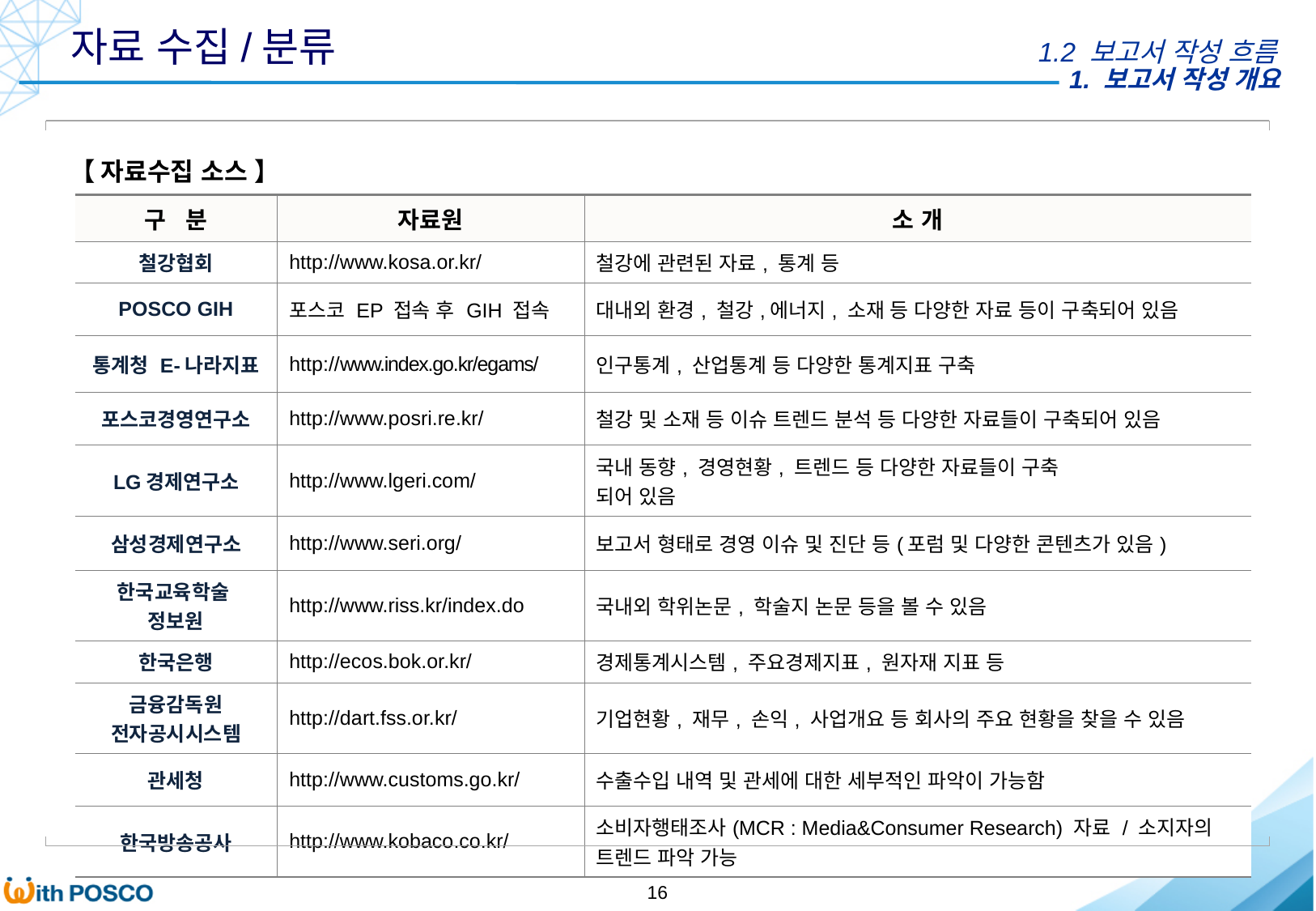

자료 수집/분류
1.2 보고서 작성 흐름
【 자료수집 소스 】
| 구 분 | 자료원 | 소 개 |
| --- | --- | --- |
| 철강협회 | http://www.kosa.or.kr/ | 철강에 관련된 자료, 통계 등 |
| POSCO GIH | 포스코 EP 접속 후 GIH 접속 | 대내외 환경, 철강,에너지, 소재 등 다양한 자료 등이 구축되어 있음 |
| 통계청 E-나라지표 | http://www.index.go.kr/egams/ | 인구통계, 산업통계 등 다양한 통계지표 구축 |
| 포스코경영연구소 | http://www.posri.re.kr/ | 철강 및 소재 등 이슈 트렌드 분석 등 다양한 자료들이 구축되어 있음 |
| LG경제연구소 | http://www.lgeri.com/ | 국내 동향, 경영현황, 트렌드 등 다양한 자료들이 구축 되어 있음 |
| 삼성경제연구소 | http://www.seri.org/ | 보고서 형태로 경영 이슈 및 진단 등(포럼 및 다양한 콘텐츠가 있음) |
| 한국교육학술 정보원 | http://www.riss.kr/index.do | 국내외 학위논문, 학술지 논문 등을 볼 수 있음 |
| 한국은행 | http://ecos.bok.or.kr/ | 경제통계시스템, 주요경제지표, 원자재 지표 등 |
| 금융감독원 전자공시시스템 | http://dart.fss.or.kr/ | 기업현황, 재무, 손익, 사업개요 등 회사의 주요 현황을 찾을 수 있음 |
| 관세청 | http://www.customs.go.kr/ | 수출수입 내역 및 관세에 대한 세부적인 파악이 가능함 |
| 한국방송공사 | http://www.kobaco.co.kr/ | 소비자행태조사(MCR : Media&Consumer Research) 자료 / 소지자의 트렌드 파악 가능 |